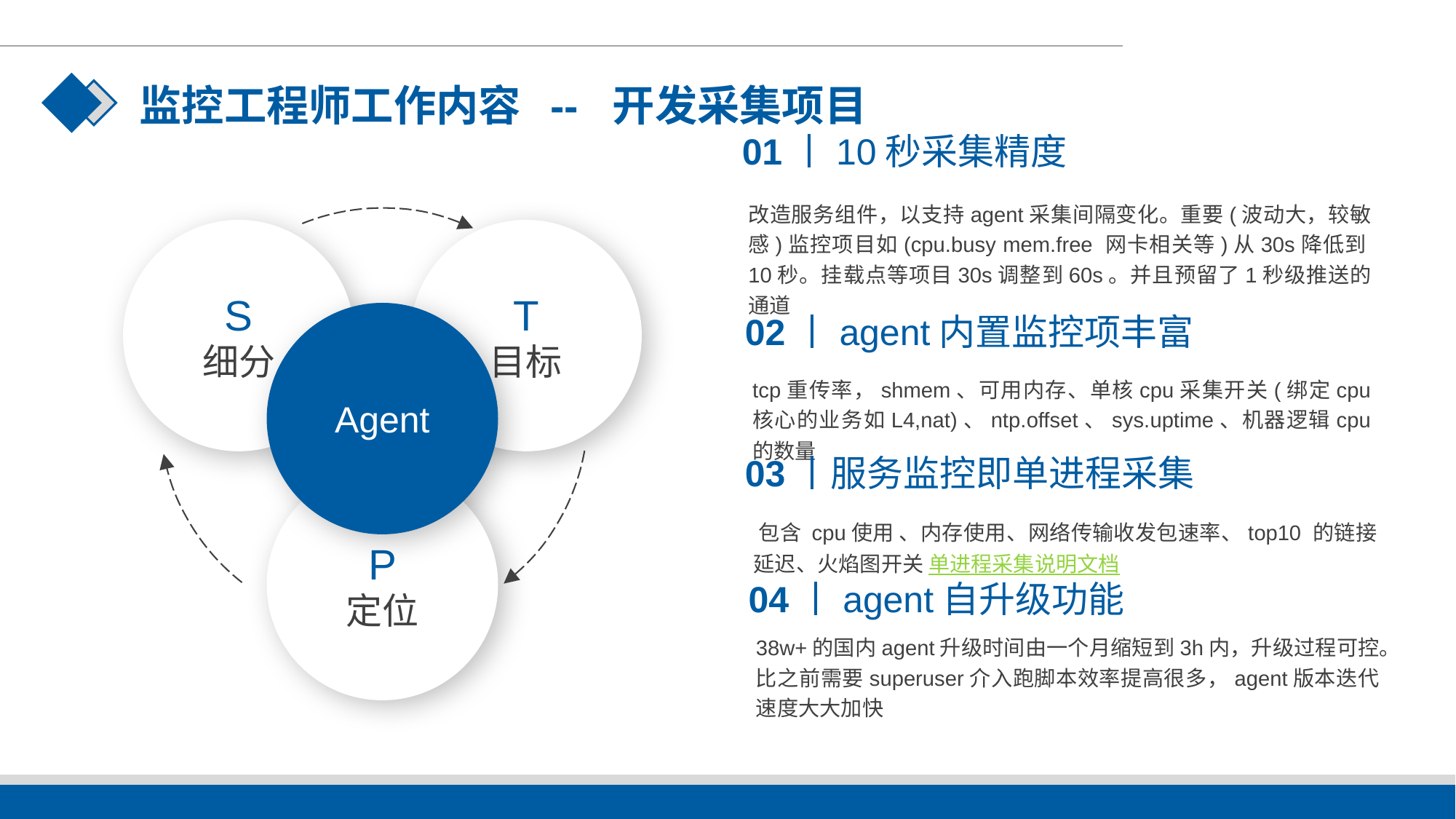

监控工程师工作内容  --  开发采集项目
01丨10秒采集精度
改造服务组件，以支持agent采集间隔变化。重要(波动大，较敏感)监控项目如(cpu.busy mem.free 网卡相关等)从30s降低到10秒。挂载点等项目30s调整到60s。并且预留了1秒级推送的通道

S
细分
T
目标
Agent
P
定位
02丨agent内置监控项丰富
tcp重传率，shmem、可用内存、单核cpu采集开关(绑定cpu核心的业务如L4,nat)、ntp.offset、sys.uptime、机器逻辑cpu的数量
03丨服务监控即单进程采集
​包含 cpu使用 、内存使用、网络传输收发包速率、top10 的链接延迟、火焰图开关 单进程采集说明文档
04丨agent自升级功能
38w+的国内agent升级时间由一个月缩短到3h内，升级过程可控。比之前需要superuser介入跑脚本效率提高很多，agent版本迭代速度大大加快